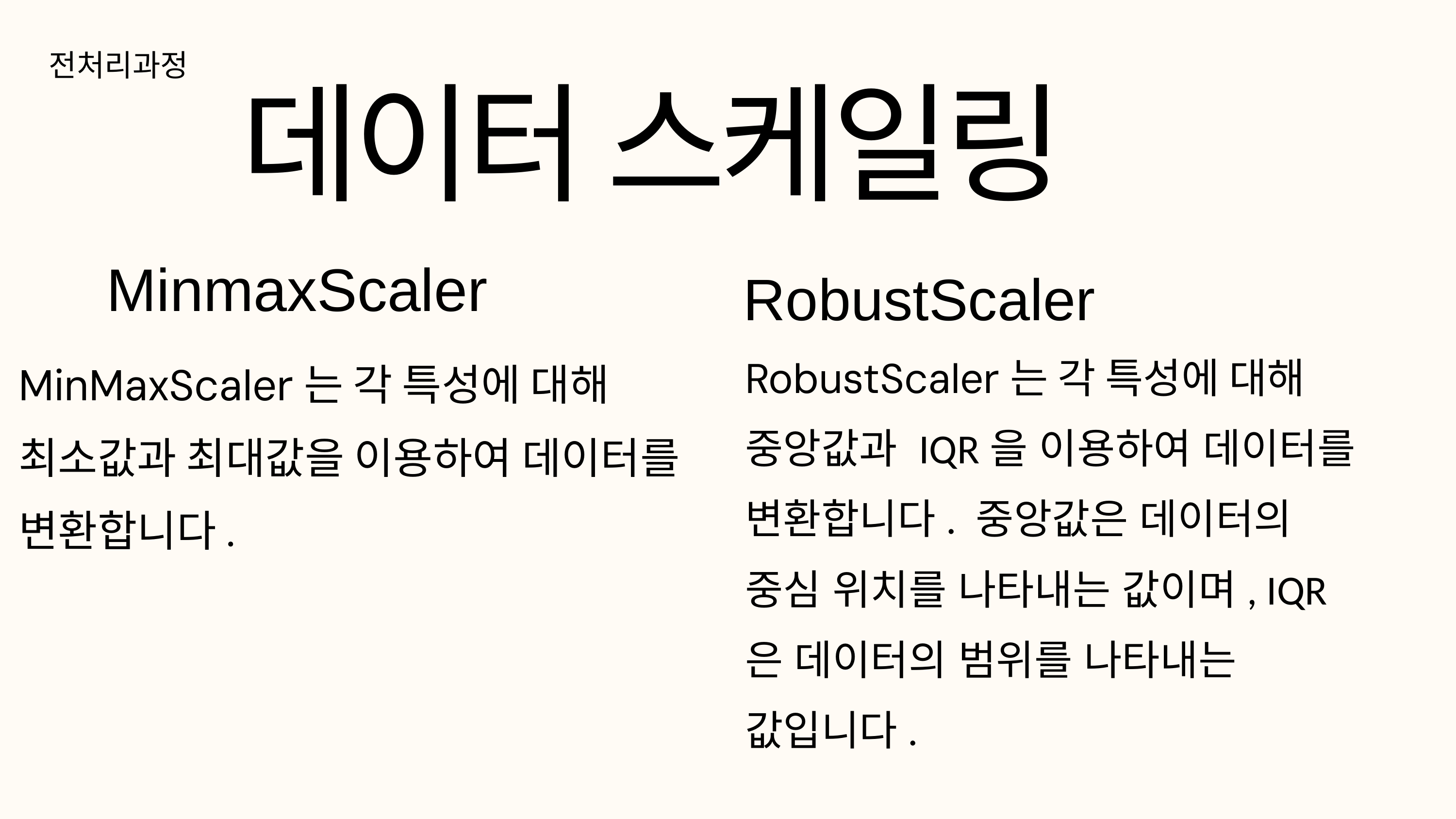

전처리과정
데이터 스케일링
MinmaxScaler
RobustScaler
RobustScaler는 각 특성에 대해
중앙값과 IQR을 이용하여 데이터를 변환합니다. 중앙값은 데이터의 중심 위치를 나타내는 값이며, IQR은 데이터의 범위를 나타내는 값입니다.
MinMaxScaler는 각 특성에 대해 최소값과 최대값을 이용하여 데이터를 변환합니다.